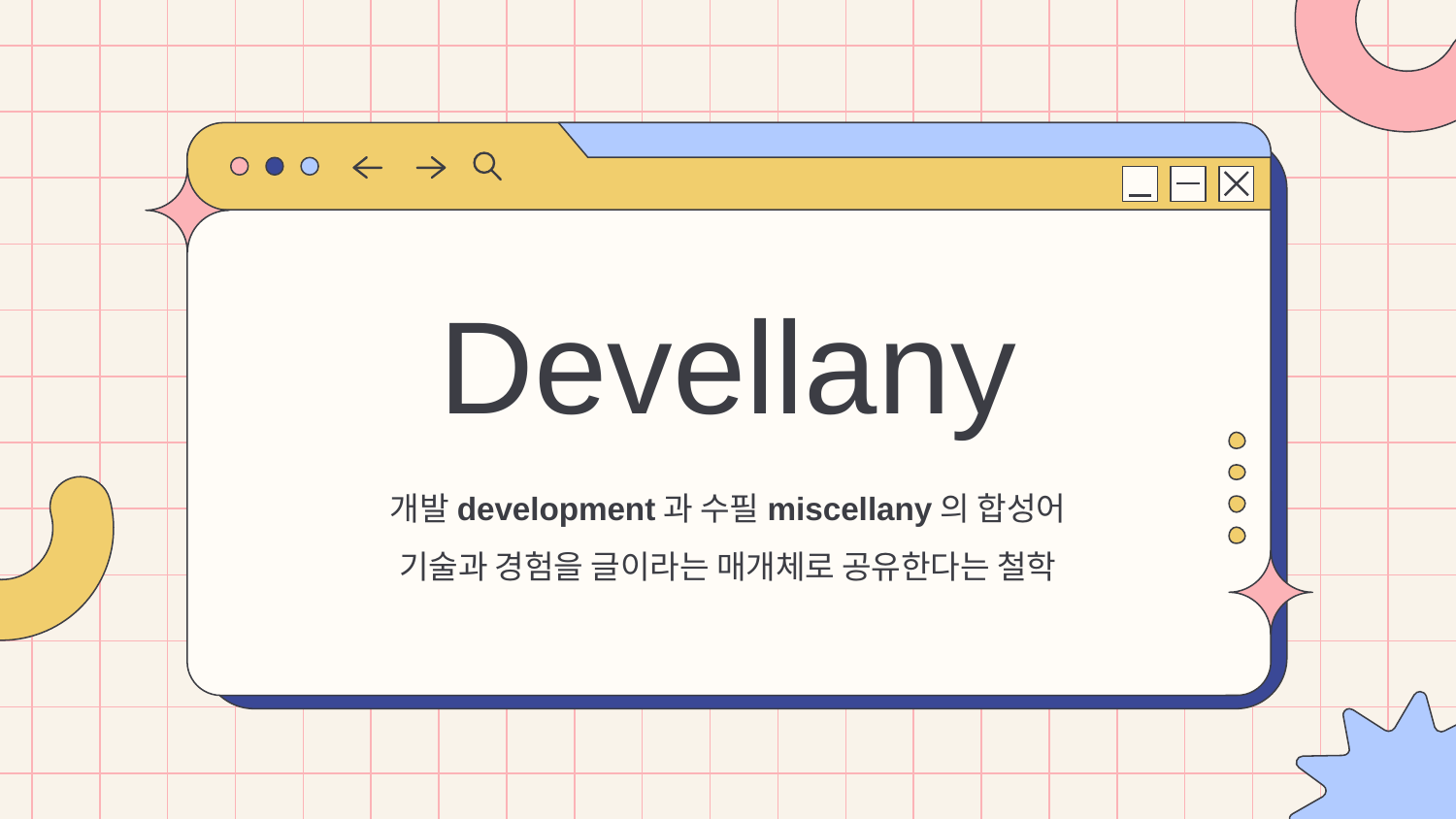

# Devellany
개발development과 수필miscellany의 합성어
기술과 경험을 글이라는 매개체로 공유한다는 철학